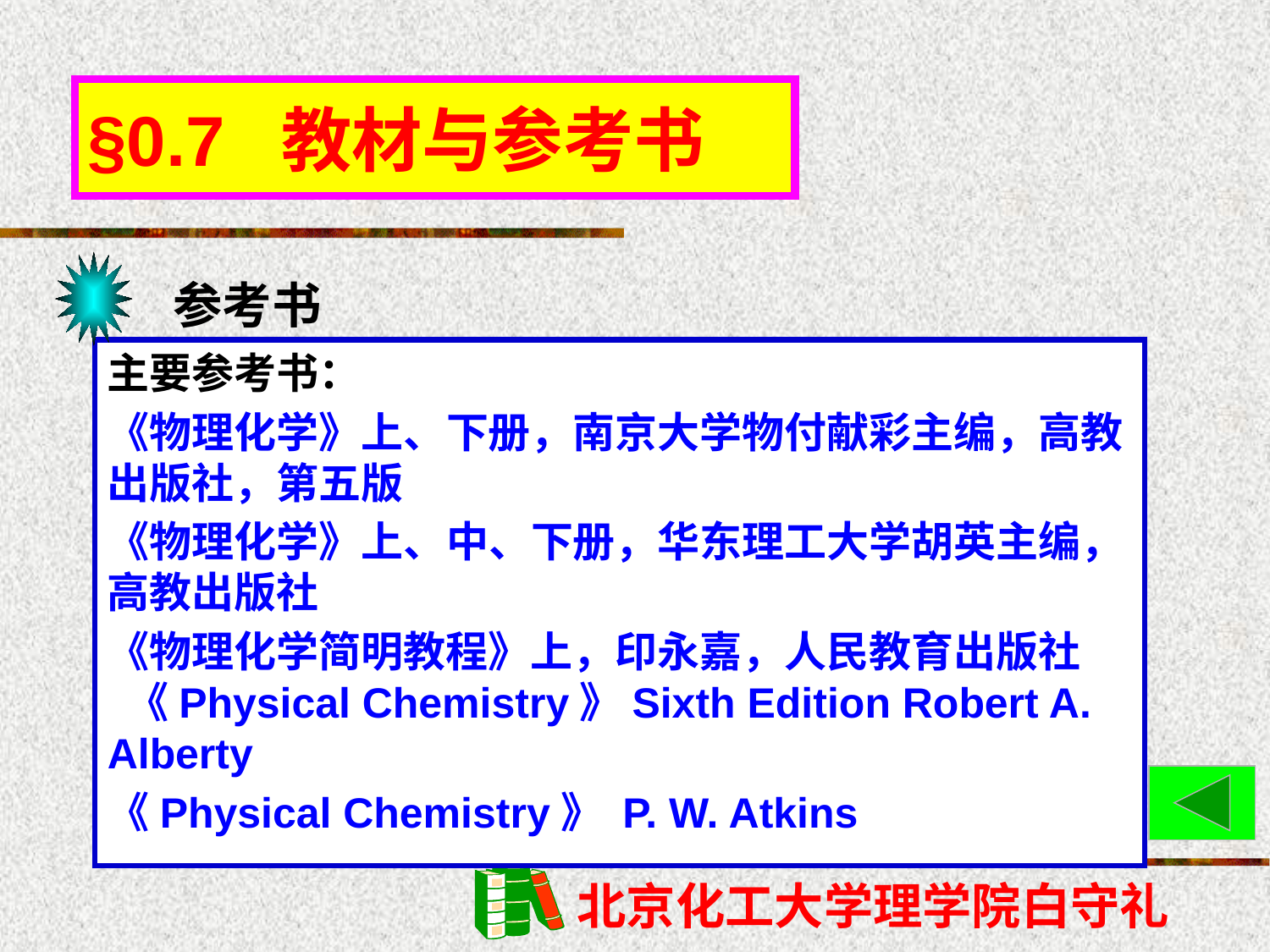

# §0.7  教材与参考书

参考书
主要参考书：
《物理化学》上、下册，南京大学物付献彩主编，高教出版社，第五版
《物理化学》上、中、下册，华东理工大学胡英主编，高教出版社
《物理化学简明教程》上，印永嘉，人民教育出版社        《Physical Chemistry》Sixth Edition Robert A. Alberty
《Physical Chemistry》 P. W. Atkins